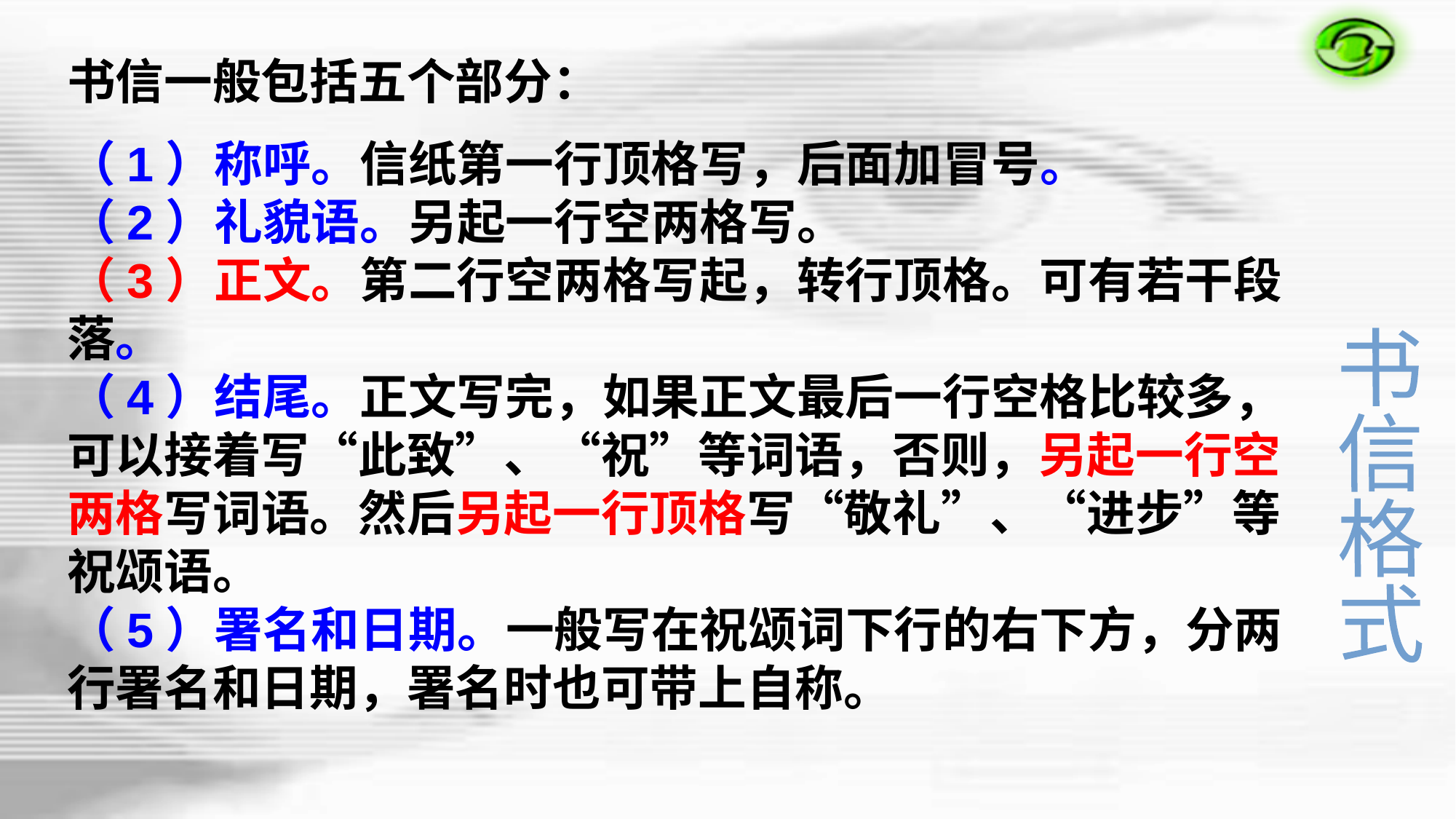

书信一般包括五个部分：
（1）称呼。信纸第一行顶格写，后面加冒号。
（2）礼貌语。另起一行空两格写。
（3）正文。第二行空两格写起，转行顶格。可有若干段落。
（4）结尾。正文写完，如果正文最后一行空格比较多，可以接着写“此致”、“祝”等词语，否则，另起一行空两格写词语。然后另起一行顶格写“敬礼”、“进步”等祝颂语。
（5）署名和日期。一般写在祝颂词下行的右下方，分两行署名和日期，署名时也可带上自称。

书
信
格
式